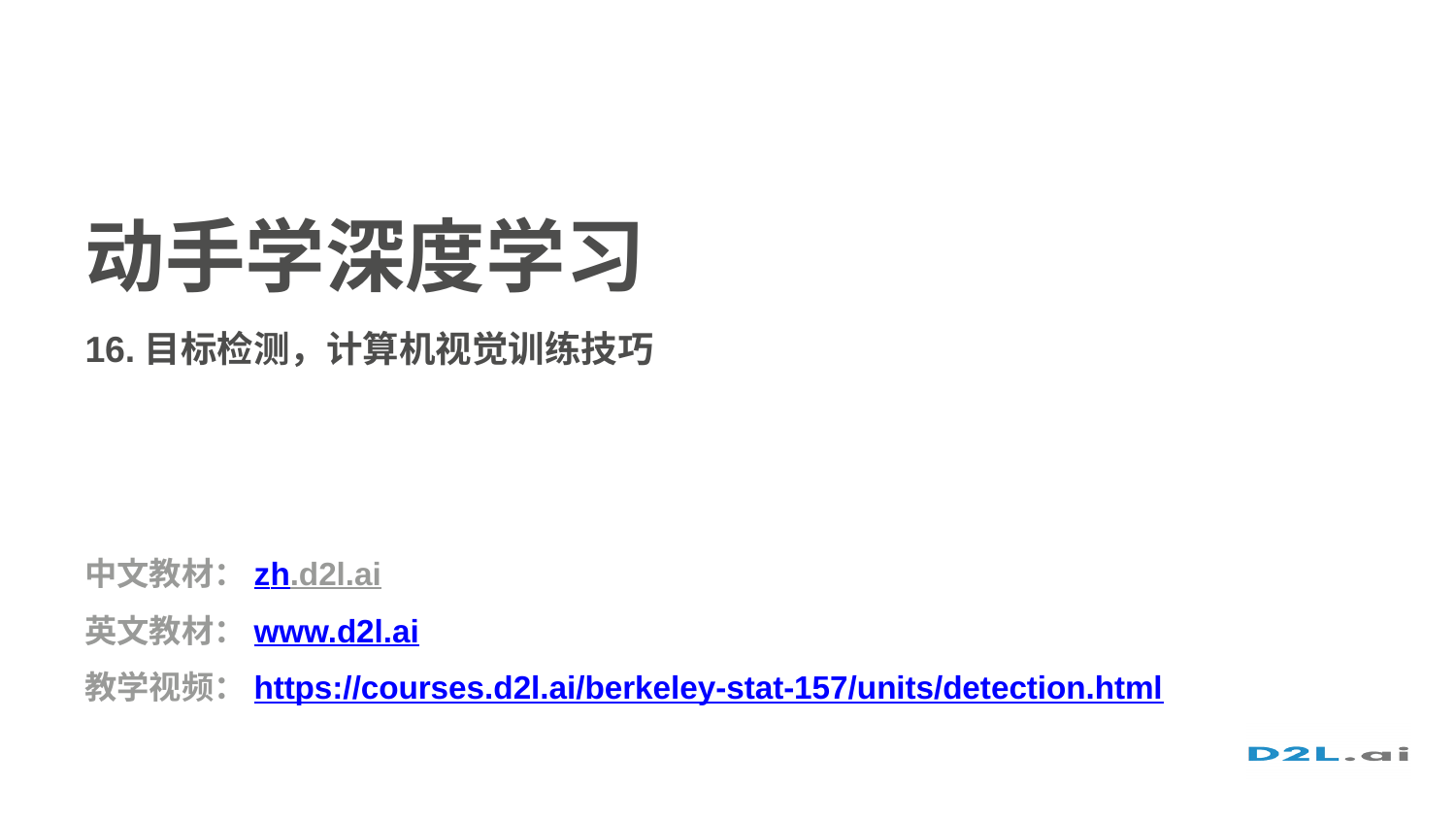

动手学深度学习
16.目标检测，计算机视觉训练技巧
中文教材：zh.d2l.ai
英文教材：www.d2l.ai
教学视频：https://courses.d2l.ai/berkeley-stat-157/units/detection.html